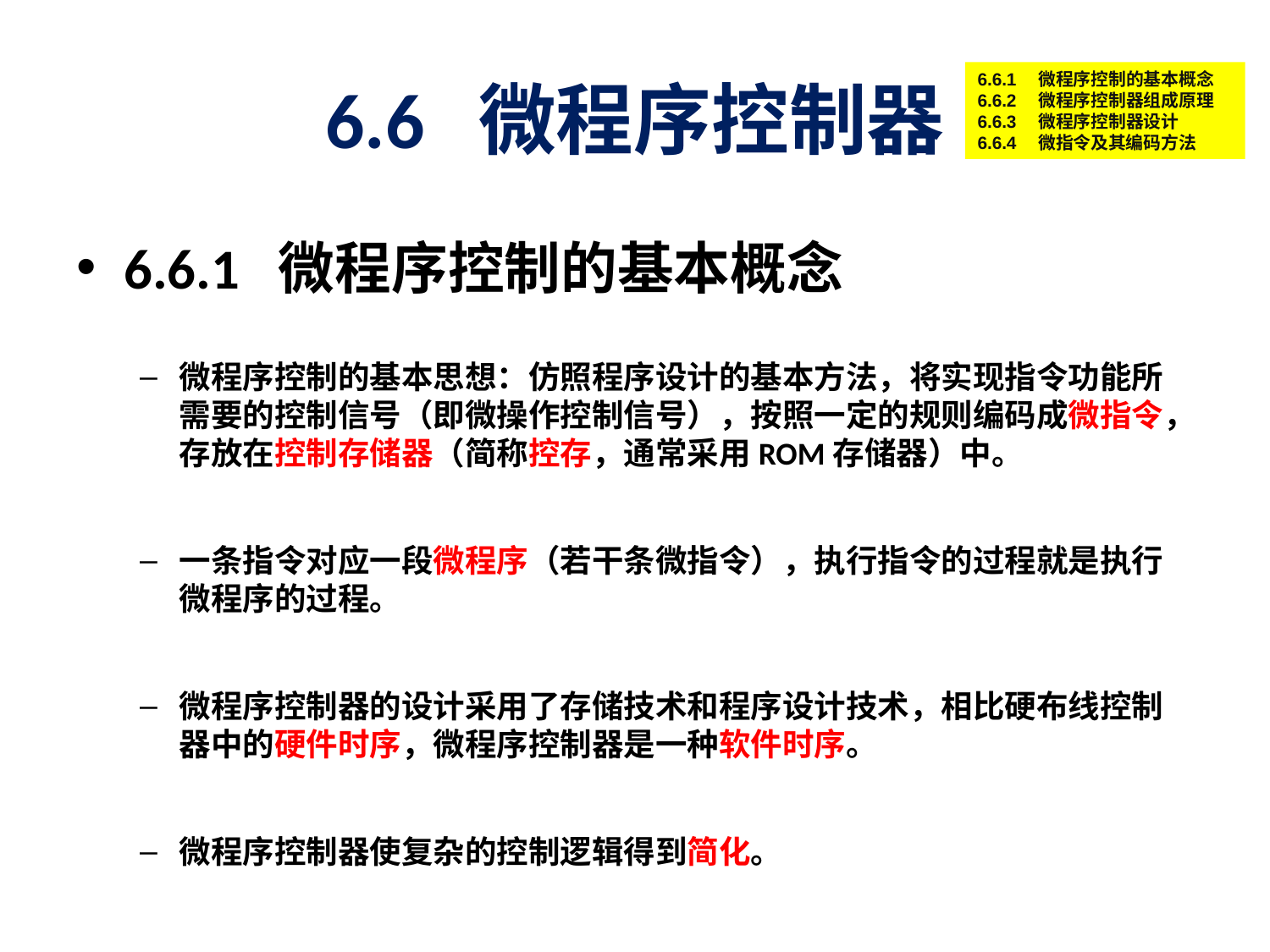

# 6.6  微程序控制器
6.6.1　微程序控制的基本概念
6.6.2　微程序控制器组成原理
6.6.3　微程序控制器设计
6.6.4　微指令及其编码方法
6.6.1  微程序控制的基本概念

微程序控制的基本思想：仿照程序设计的基本方法，将实现指令功能所需要的控制信号（即微操作控制信号），按照一定的规则编码成微指令，存放在控制存储器（简称控存，通常采用ROM存储器）中。

一条指令对应一段微程序（若干条微指令），执行指令的过程就是执行微程序的过程。

微程序控制器的设计采用了存储技术和程序设计技术，相比硬布线控制器中的硬件时序，微程序控制器是一种软件时序。

微程序控制器使复杂的控制逻辑得到简化。